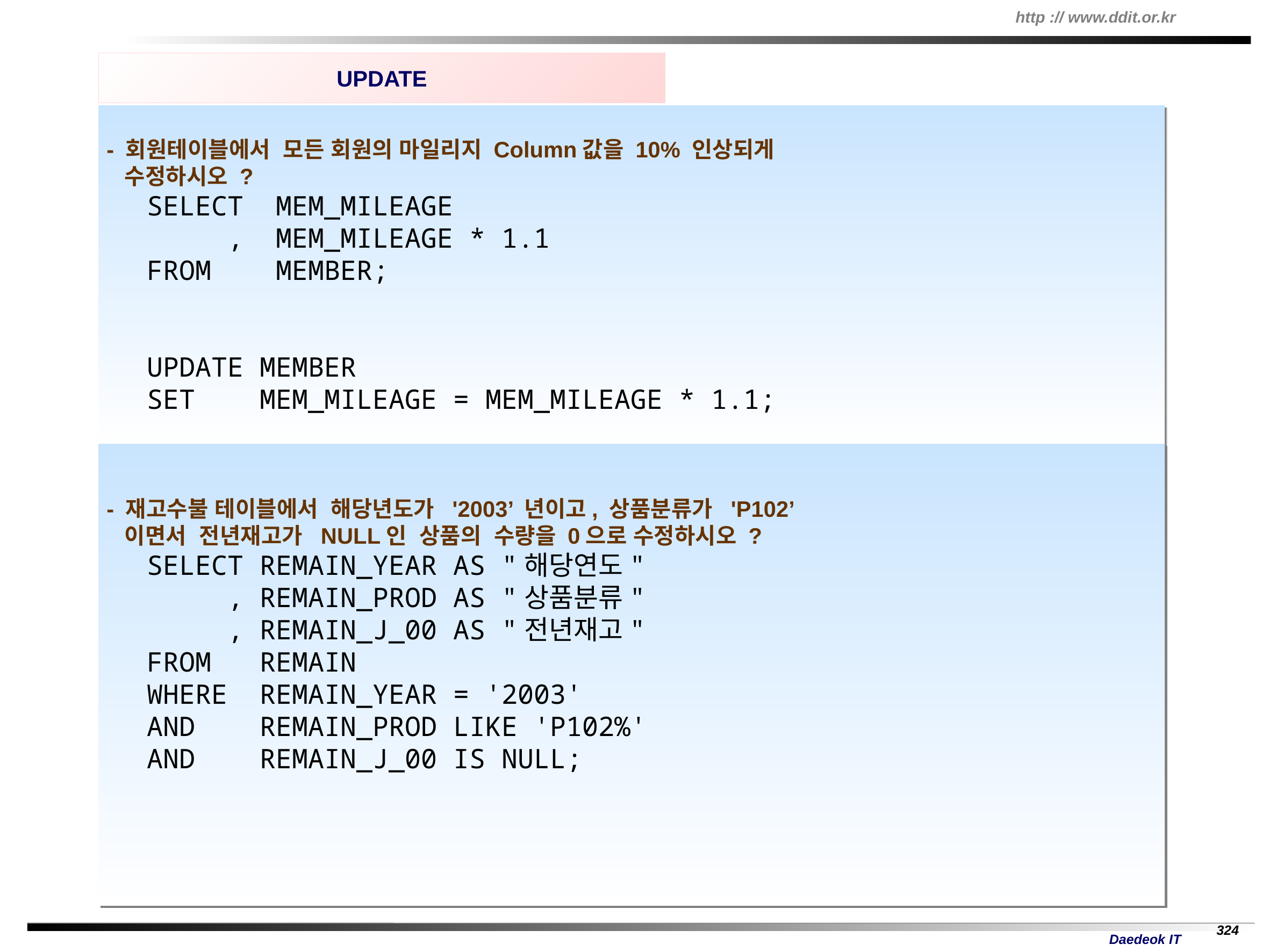

UPDATE
- 회원테이블에서  모든 회원의 마일리지 Column값을 10% 인상되게
  수정하시오 ?
SELECT  MEM_MILEAGE
     ,  MEM_MILEAGE * 1.1
FROM    MEMBER;

UPDATE MEMBER
SET    MEM_MILEAGE = MEM_MILEAGE * 1.1;
- 재고수불 테이블에서  해당년도가  '2003’ 년이고, 상품분류가  'P102’
  이면서  전년재고가  NULL인  상품의  수량을 0으로 수정하시오 ?
SELECT REMAIN_YEAR AS "해당연도"
     , REMAIN_PROD AS "상품분류"
     , REMAIN_J_00 AS "전년재고"
FROM   REMAIN
WHERE  REMAIN_YEAR = '2003'
AND    REMAIN_PROD LIKE 'P102%'
AND    REMAIN_J_00 IS NULL;